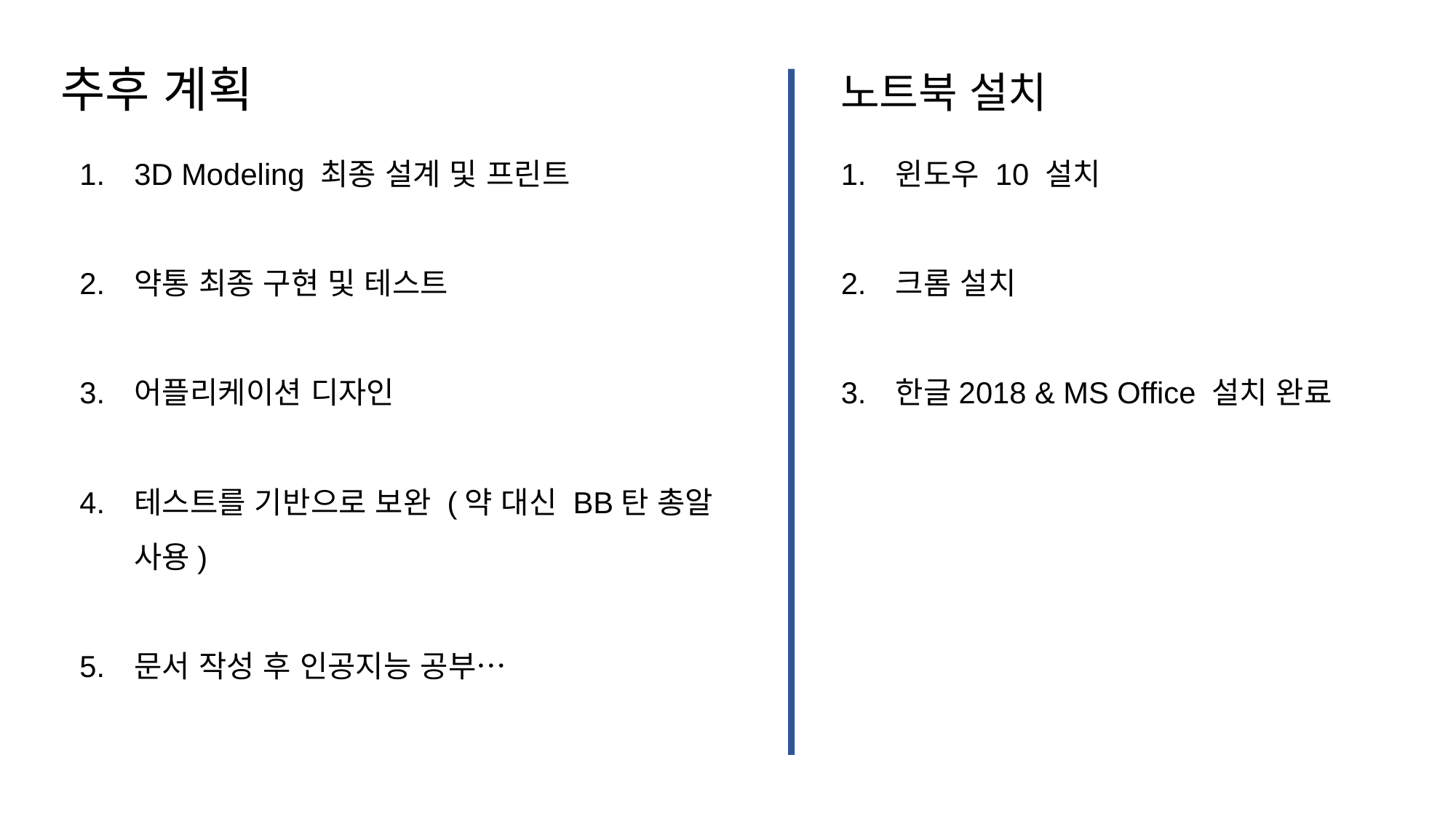

추후 계획
노트북 설치

3D Modeling 최종 설계 및 프린트

약통 최종 구현 및 테스트

어플리케이션 디자인

테스트를 기반으로 보완 (약 대신 BB탄 총알 사용)

문서 작성 후 인공지능 공부…
윈도우 10 설치

크롬 설치

한글2018 & MS Office 설치 완료